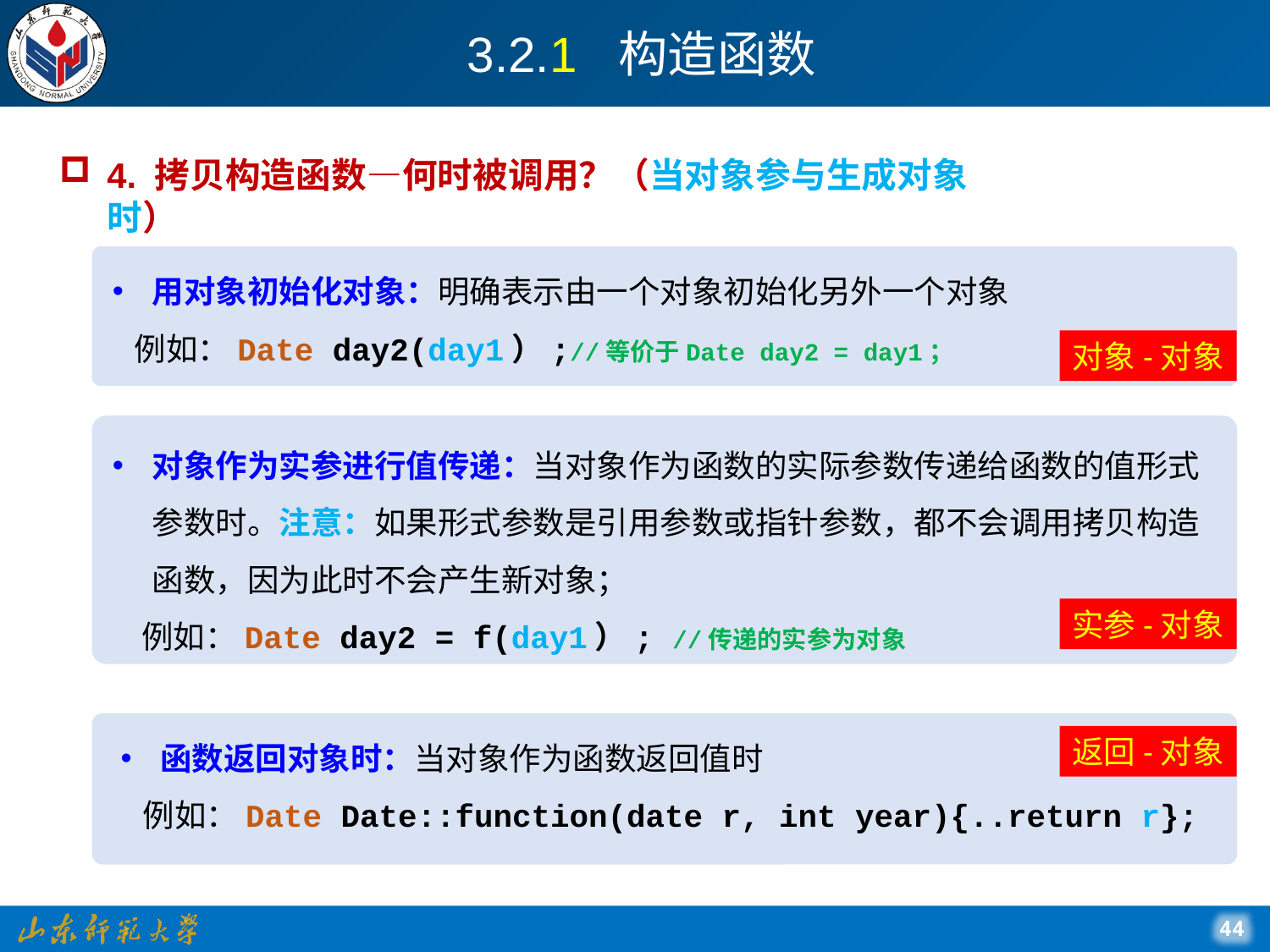

# 3.2.1 构造函数
4. 拷贝构造函数—何时被调用？（当对象参与生成对象时）

用对象初始化对象：明确表示由一个对象初始化另外一个对象
  例如：Date day2(day1）;//等价于Date day2 = day1；
对象-对象

对象作为实参进行值传递：当对象作为函数的实际参数传递给函数的值形式参数时。注意：如果形式参数是引用参数或指针参数，都不会调用拷贝构造函数，因为此时不会产生新对象；
   例如：Date day2 = f(day1）; //传递的实参为对象
实参-对象
函数返回对象时：当对象作为函数返回值时
  例如：Date Date::function(date r, int year){..return r};

返回-对象